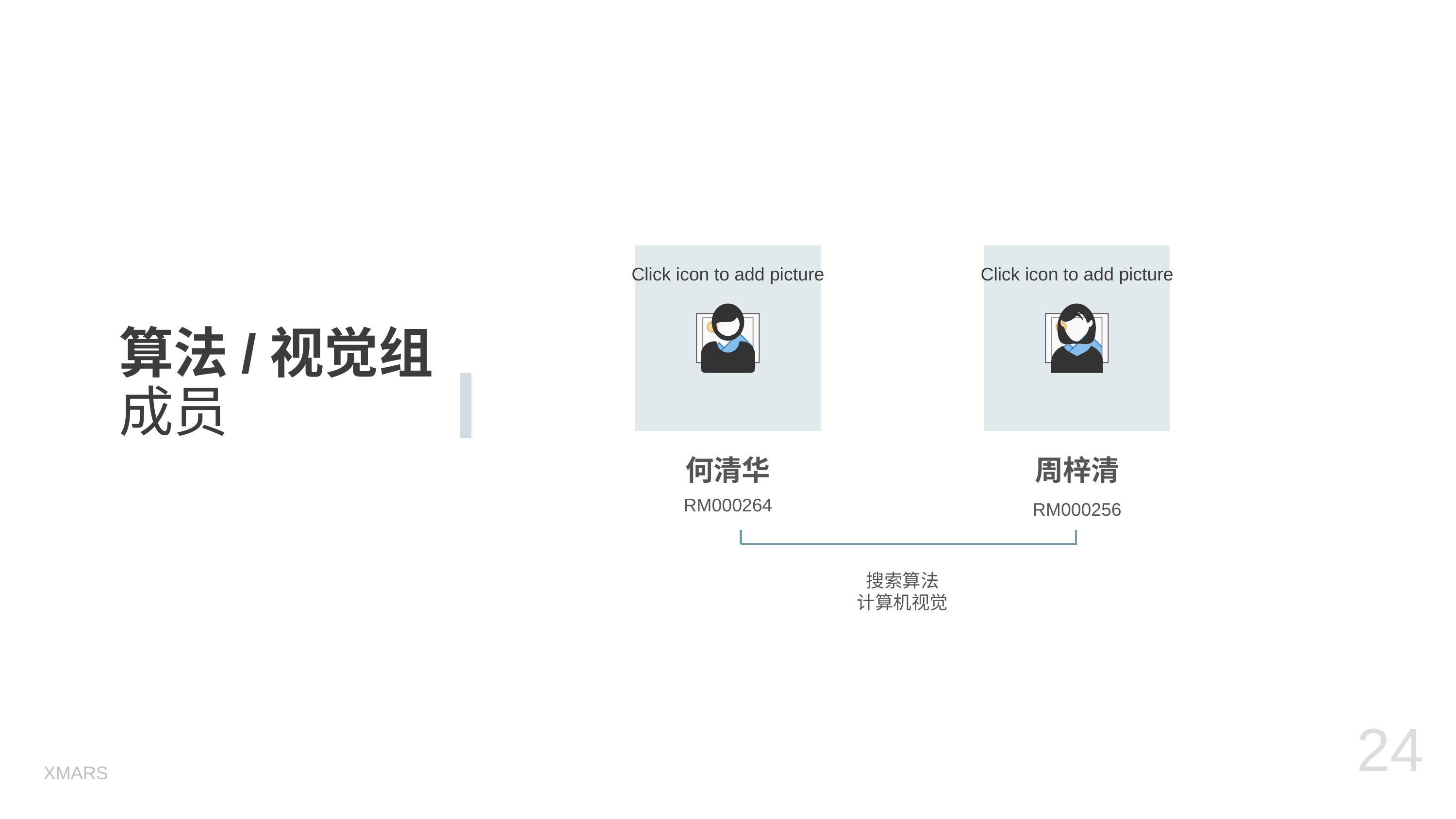

算法/视觉组
成员

何清华
周梓清
RM000264
RM000256
搜索算法
计算机视觉
24
XMARS